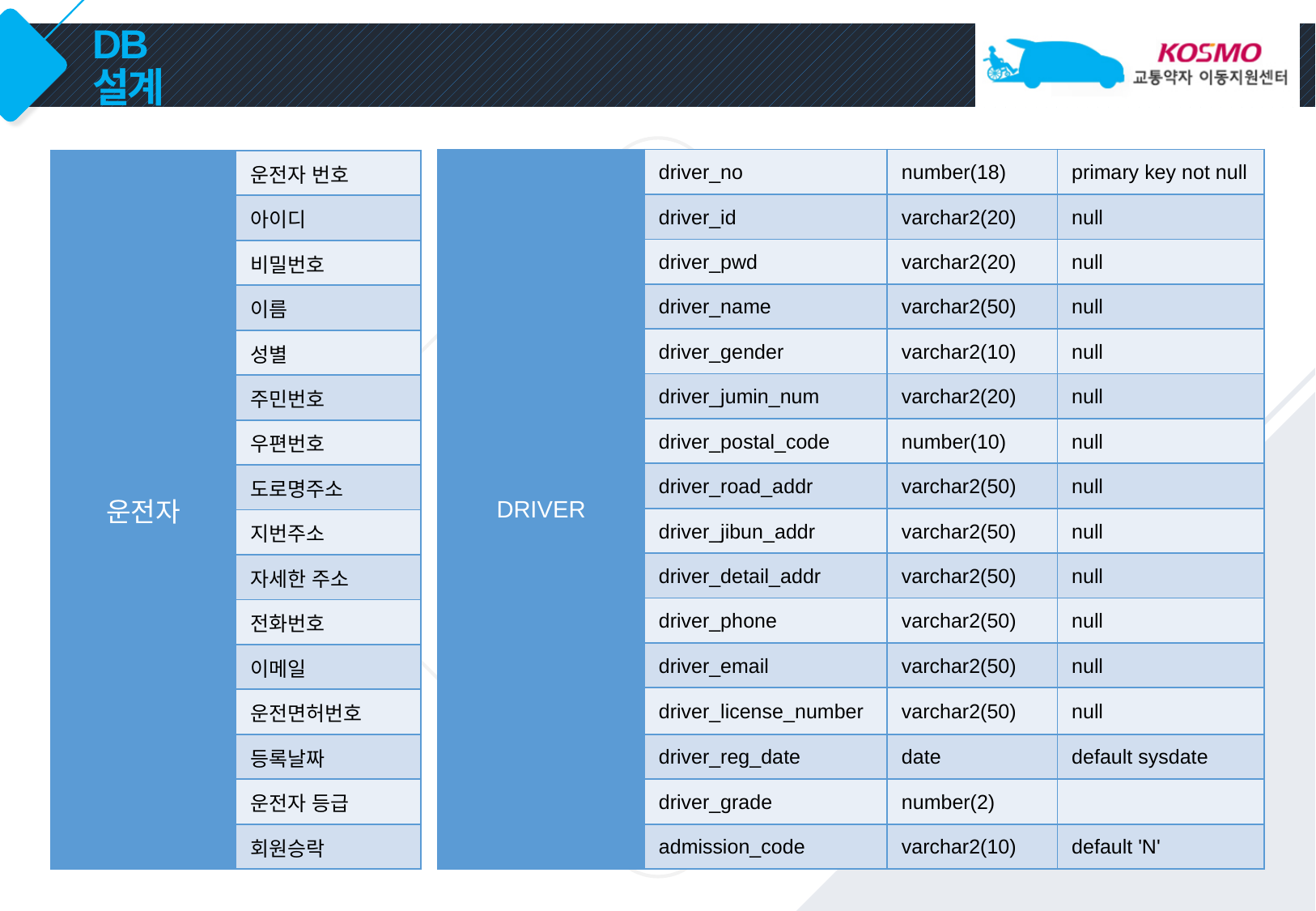

# DB 설계

| DRIVER | driver\_no | number(18) | primary key not null |
| --- | --- | --- | --- |
|  | driver\_id | varchar2(20) | null |
|  | driver\_pwd | varchar2(20) | null |
|  | driver\_name | varchar2(50) | null |
|  | driver\_gender | varchar2(10) | null |
|  | driver\_jumin\_num | varchar2(20) | null |
|  | driver\_postal\_code | number(10) | null |
|  | driver\_road\_addr | varchar2(50) | null |
|  | driver\_jibun\_addr | varchar2(50) | null |
|  | driver\_detail\_addr | varchar2(50) | null |
|  | driver\_phone | varchar2(50) | null |
|  | driver\_email | varchar2(50) | null |
|  | driver\_license\_number | varchar2(50) | null |
|  | driver\_reg\_date | date | default sysdate |
|  | driver\_grade | number(2) |  |
|  | admission\_code | varchar2(10) | default 'N' |
| 운전자 | 운전자 번호 |
| --- | --- |
|  | 아이디 |
|  | 비밀번호 |
|  | 이름 |
|  | 성별 |
|  | 주민번호 |
|  | 우편번호 |
|  | 도로명주소 |
|  | 지번주소 |
|  | 자세한 주소 |
|  | 전화번호 |
|  | 이메일 |
|  | 운전면허번호 |
|  | 등록날짜 |
|  | 운전자 등급 |
|  | 회원승락 |